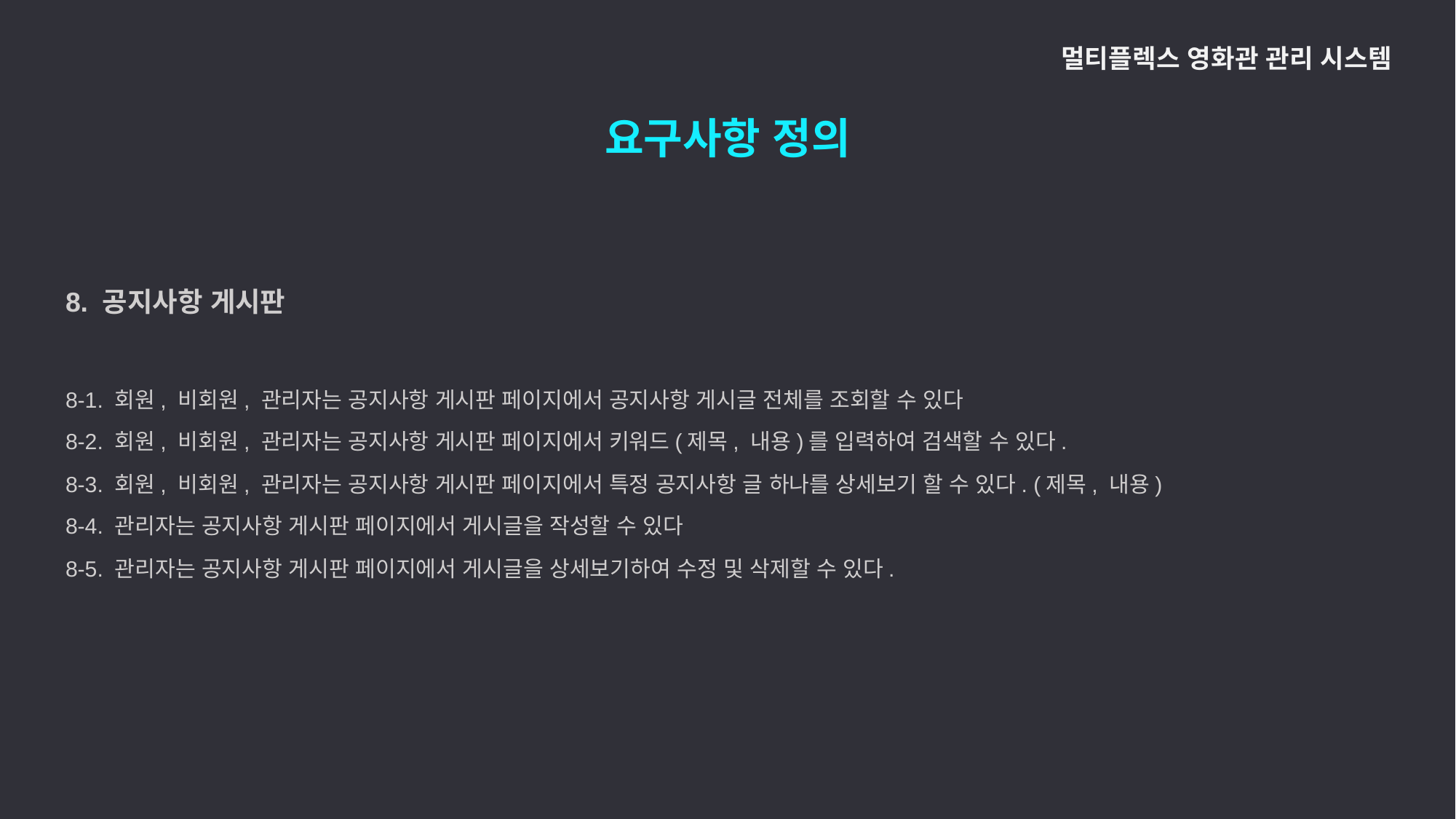

멀티플렉스 영화관 관리 시스템
요구사항 정의
8. 공지사항 게시판

8-1. 회원, 비회원, 관리자는 공지사항 게시판 페이지에서 공지사항 게시글 전체를 조회할 수 있다
8-2. 회원, 비회원, 관리자는 공지사항 게시판 페이지에서 키워드(제목, 내용)를 입력하여 검색할 수 있다.
8-3. 회원, 비회원, 관리자는 공지사항 게시판 페이지에서 특정 공지사항 글 하나를 상세보기 할 수 있다. (제목, 내용)
8-4. 관리자는 공지사항 게시판 페이지에서 게시글을 작성할 수 있다
8-5. 관리자는 공지사항 게시판 페이지에서 게시글을 상세보기하여 수정 및 삭제할 수 있다.